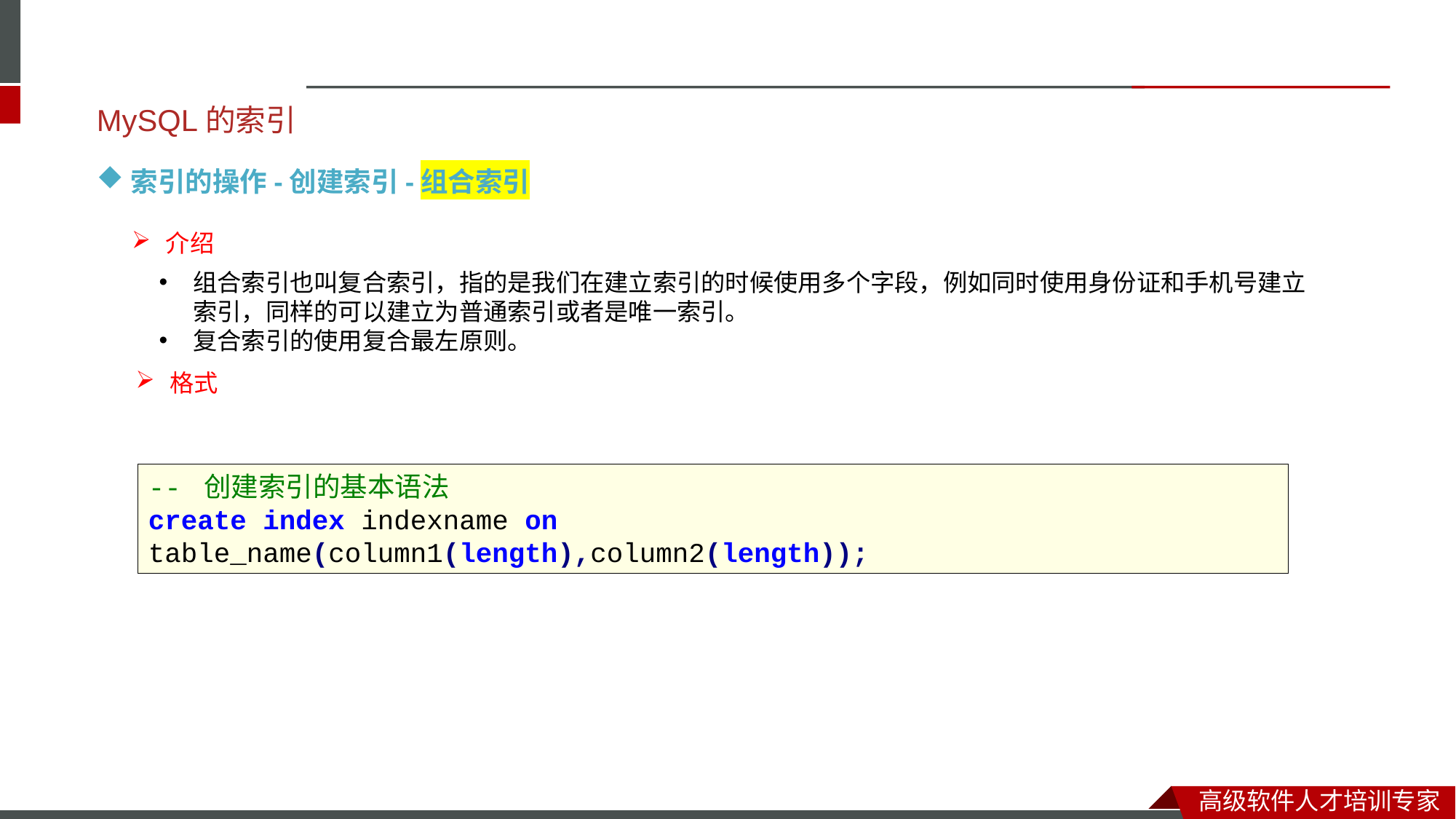

MySQL的索引
索引的操作-创建索引-组合索引
介绍
组合索引也叫复合索引，指的是我们在建立索引的时候使用多个字段，例如同时使用身份证和手机号建立索引，同样的可以建立为普通索引或者是唯一索引。
复合索引的使用复合最左原则。
格式
-- 创建索引的基本语法
create index indexname on table_name(column1(length),column2(length));